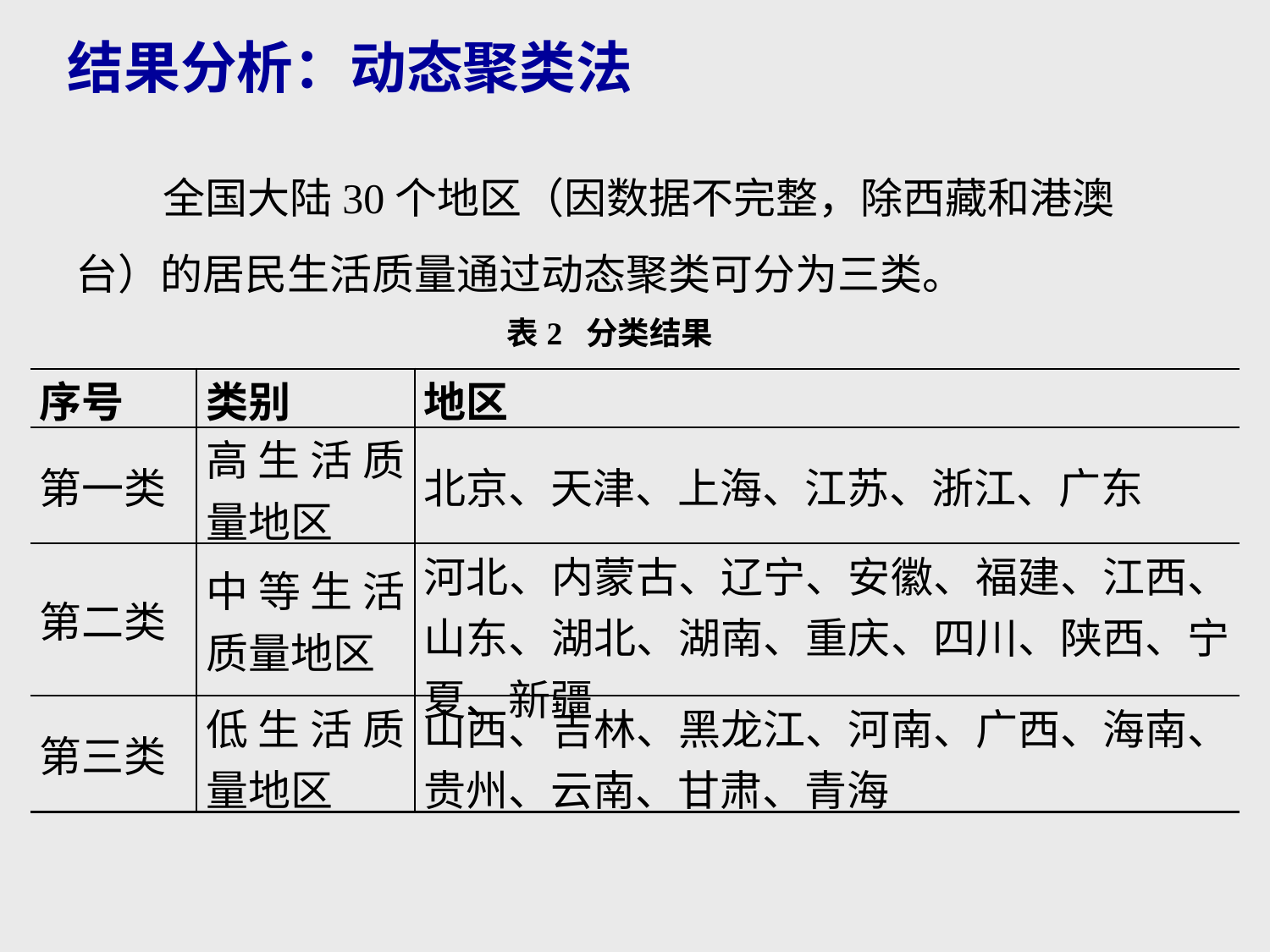

结果分析：动态聚类法
全国大陆30个地区（因数据不完整，除西藏和港澳台）的居民生活质量通过动态聚类可分为三类。
表2  分类结果
| 序号 | 类别 | 地区 |
| --- | --- | --- |
| 第一类 | 高生活质量地区 | 北京、天津、上海、江苏、浙江、广东 |
| 第二类 | 中等生活质量地区 | 河北、内蒙古、辽宁、安徽、福建、江西、山东、湖北、湖南、重庆、四川、陕西、宁夏、新疆 |
| 第三类 | 低生活质量地区 | 山西、吉林、黑龙江、河南、广西、海南、贵州、云南、甘肃、青海 |